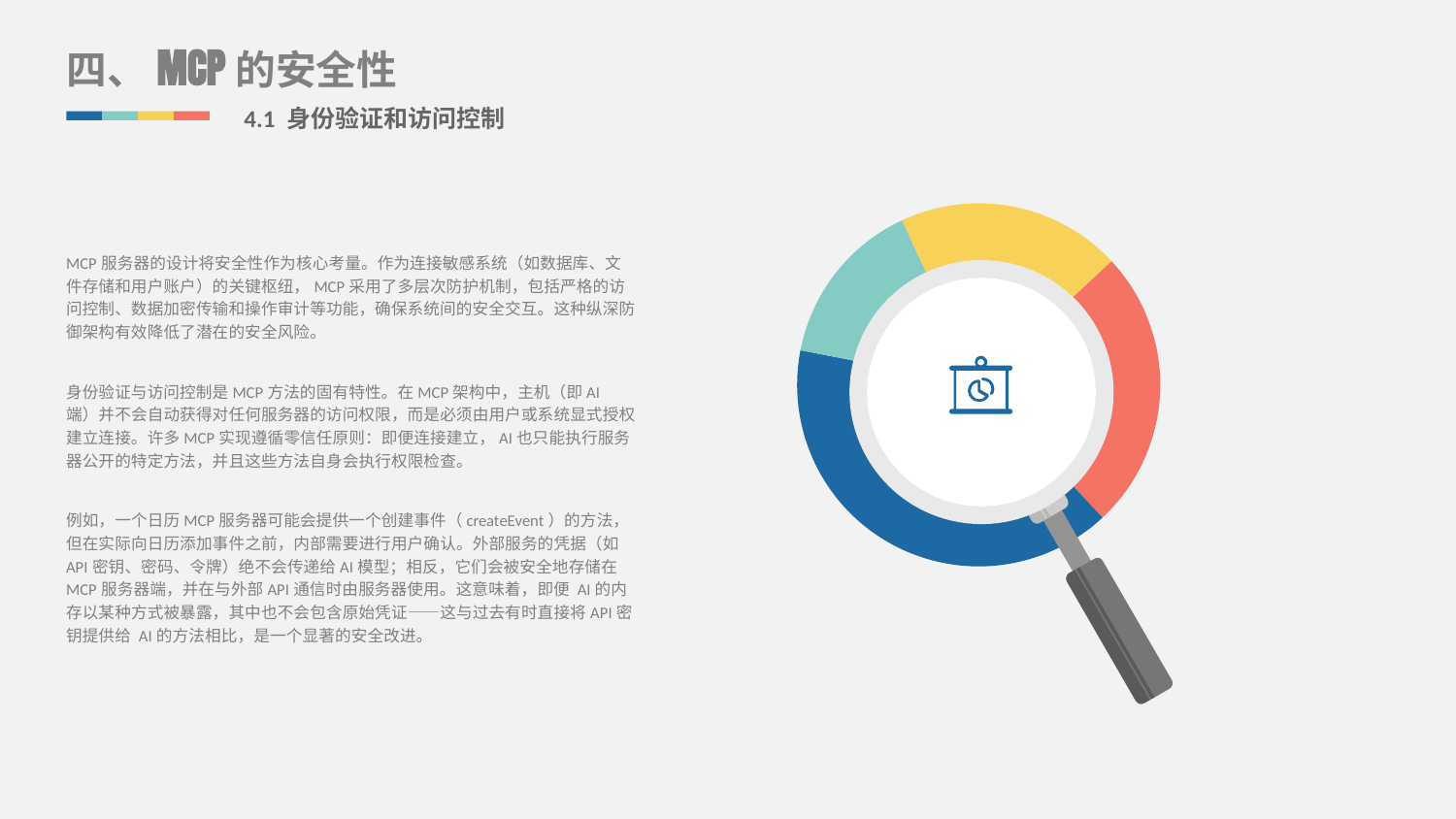

四、MCP的安全性
4.1 身份验证和访问控制

### Chart

| Category | 销售额 |
|---|---|
| 红 | 25.0 |
| 蓝 | 40.0 |
| 青 | 15.0 |
| 橙 | 20.0 |
MCP服务器的设计将安全性作为核心考量。作为连接敏感系统（如数据库、文件存储和用户账户）的关键枢纽，MCP采用了多层次防护机制，包括严格的访问控制、数据加密传输和操作审计等功能，确保系统间的安全交互。这种纵深防御架构有效降低了潜在的安全风险。

身份验证与访问控制是MCP方法的固有特性。在MCP架构中，主机（即AI端）并不会自动获得对任何服务器的访问权限，而是必须由用户或系统显式授权建立连接。许多MCP实现遵循零信任原则：即便连接建立，AI也只能执行服务器公开的特定方法，并且这些方法自身会执行权限检查。

例如，一个日历MCP服务器可能会提供一个创建事件（createEvent）的方法，但在实际向日历添加事件之前，内部需要进行用户确认。外部服务的凭据（如API密钥、密码、令牌）绝不会传递给AI模型；相反，它们会被安全地存储在MCP服务器端，并在与外部API通信时由服务器使用。这意味着，即便 AI的内存以某种方式被暴露，其中也不会包含原始凭证——这与过去有时直接将API密钥提供给 AI的方法相比，是一个显著的安全改进。